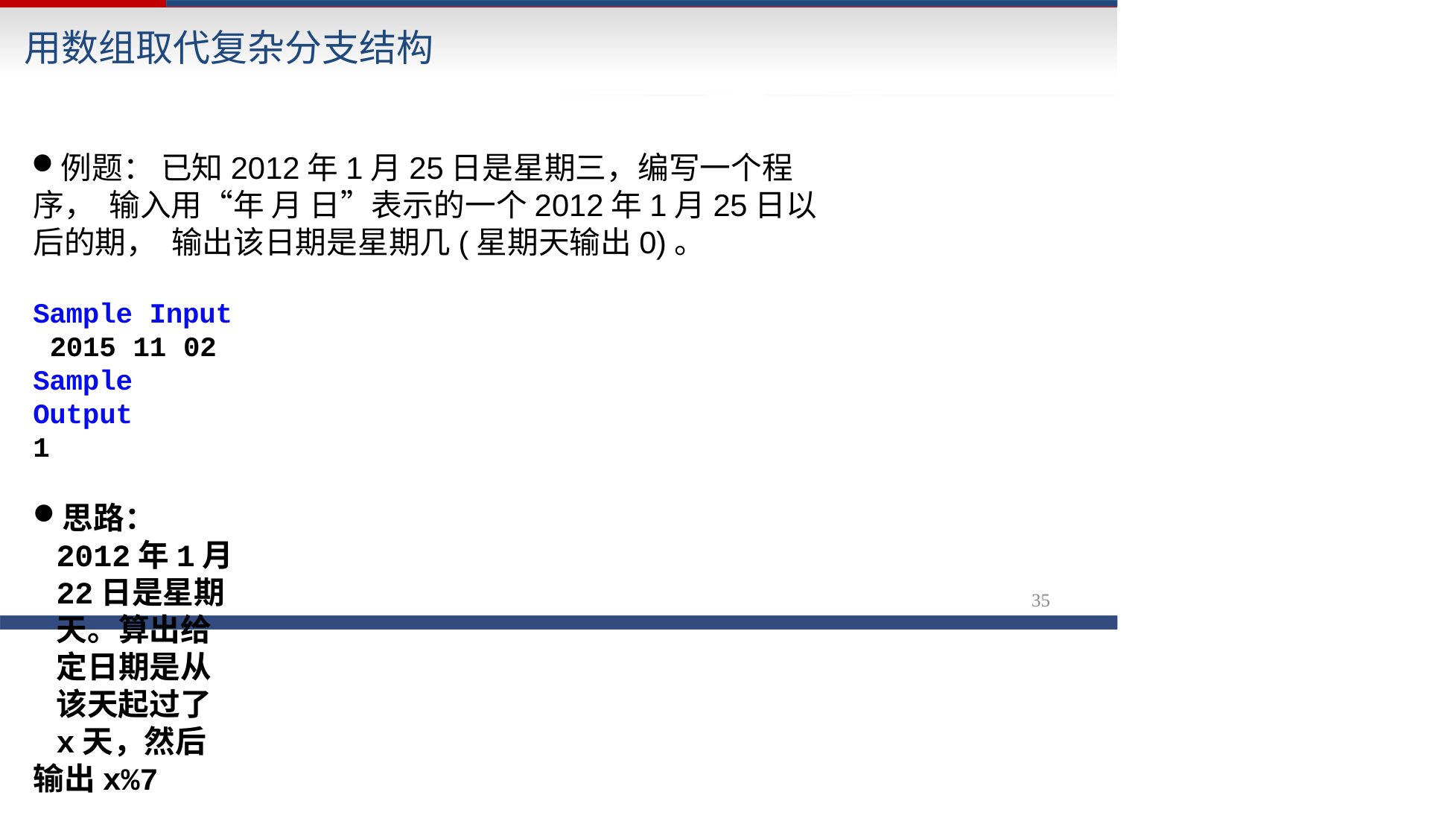

# 用数组取代复杂分支结构
例题： 已知2012年1月25日是星期三，编写一个程序，  输入用“年 月 日”表示的一个2012年1月25日以后的期，  输出该日期是星期几(星期天输出0)。
Sample Input  2015 11 02
Sample Output
1

思路：2012年1月22日是星期天。算出给定日期是从该天起过了x天，然后
输出x%7
35